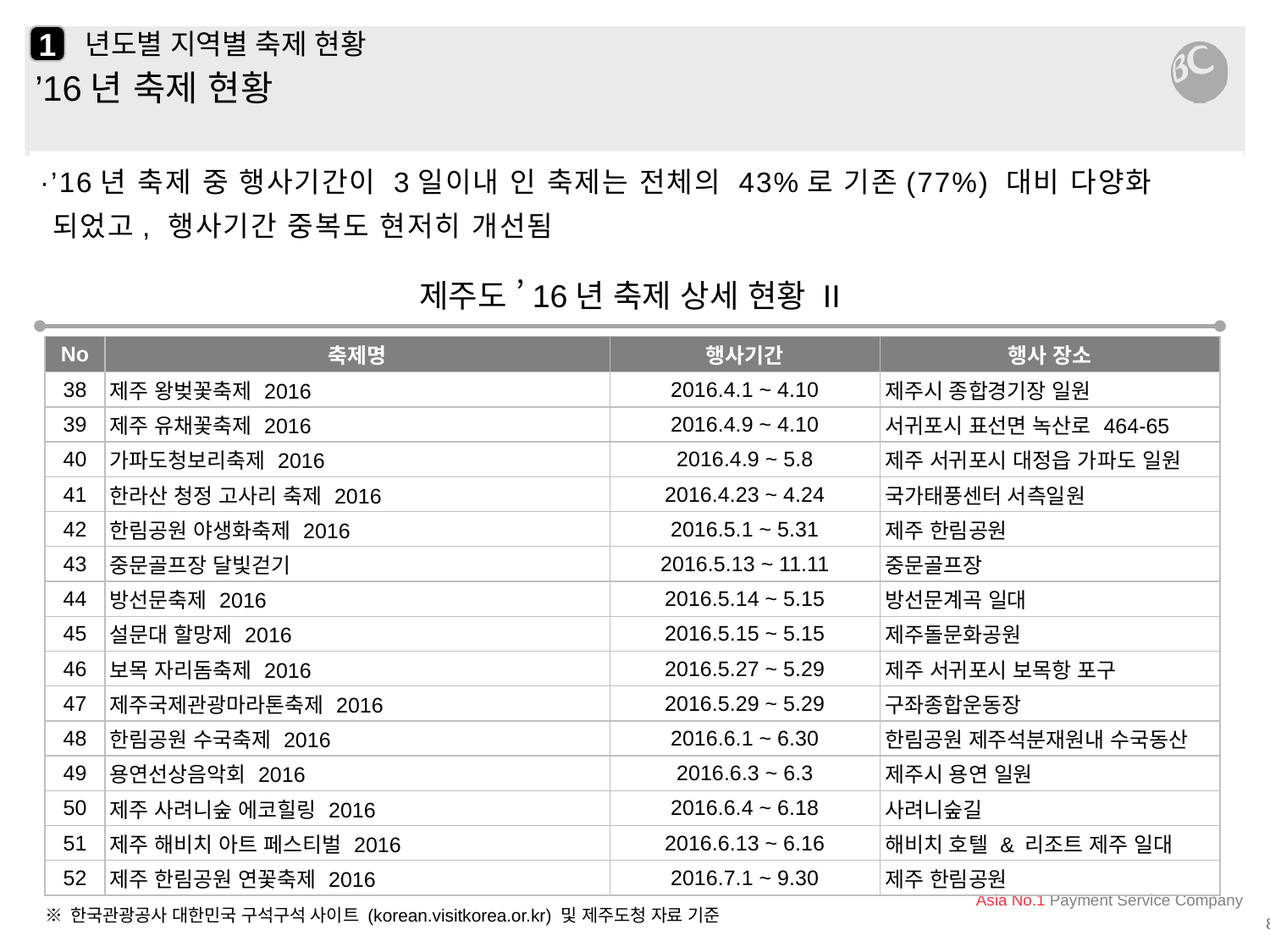

1
# 년도별 지역별 축제 현황
’16년 축제 현황
·’16년 축제 중 행사기간이 3일이내 인 축제는 전체의 43%로 기존(77%) 대비 다양화 되었고, 행사기간 중복도 현저히 개선됨
제주도 ’16년 축제 상세 현황 II
| No | 축제명 | 행사기간 | 행사 장소 |
| --- | --- | --- | --- |
| 38 | 제주 왕벚꽃축제 2016 | 2016.4.1 ~ 4.10 | 제주시 종합경기장 일원 |
| 39 | 제주 유채꽃축제 2016 | 2016.4.9 ~ 4.10 | 서귀포시 표선면 녹산로 464-65 |
| 40 | 가파도청보리축제 2016 | 2016.4.9 ~ 5.8 | 제주 서귀포시 대정읍 가파도 일원 |
| 41 | 한라산 청정 고사리 축제 2016 | 2016.4.23 ~ 4.24 | 국가태풍센터 서측일원 |
| 42 | 한림공원 야생화축제 2016 | 2016.5.1 ~ 5.31 | 제주 한림공원 |
| 43 | 중문골프장 달빛걷기 | 2016.5.13 ~ 11.11 | 중문골프장 |
| 44 | 방선문축제 2016 | 2016.5.14 ~ 5.15 | 방선문계곡 일대 |
| 45 | 설문대 할망제 2016 | 2016.5.15 ~ 5.15 | 제주돌문화공원 |
| 46 | 보목 자리돔축제 2016 | 2016.5.27 ~ 5.29 | 제주 서귀포시 보목항 포구 |
| 47 | 제주국제관광마라톤축제 2016 | 2016.5.29 ~ 5.29 | 구좌종합운동장 |
| 48 | 한림공원 수국축제 2016 | 2016.6.1 ~ 6.30 | 한림공원 제주석분재원내 수국동산 |
| 49 | 용연선상음악회 2016 | 2016.6.3 ~ 6.3 | 제주시 용연 일원 |
| 50 | 제주 사려니숲 에코힐링 2016 | 2016.6.4 ~ 6.18 | 사려니숲길 |
| 51 | 제주 해비치 아트 페스티벌 2016 | 2016.6.13 ~ 6.16 | 해비치 호텔 & 리조트 제주 일대 |
| 52 | 제주 한림공원 연꽃축제 2016 | 2016.7.1 ~ 9.30 | 제주 한림공원 |
※ 한국관광공사 대한민국 구석구석 사이트 (korean.visitkorea.or.kr) 및 제주도청 자료 기준